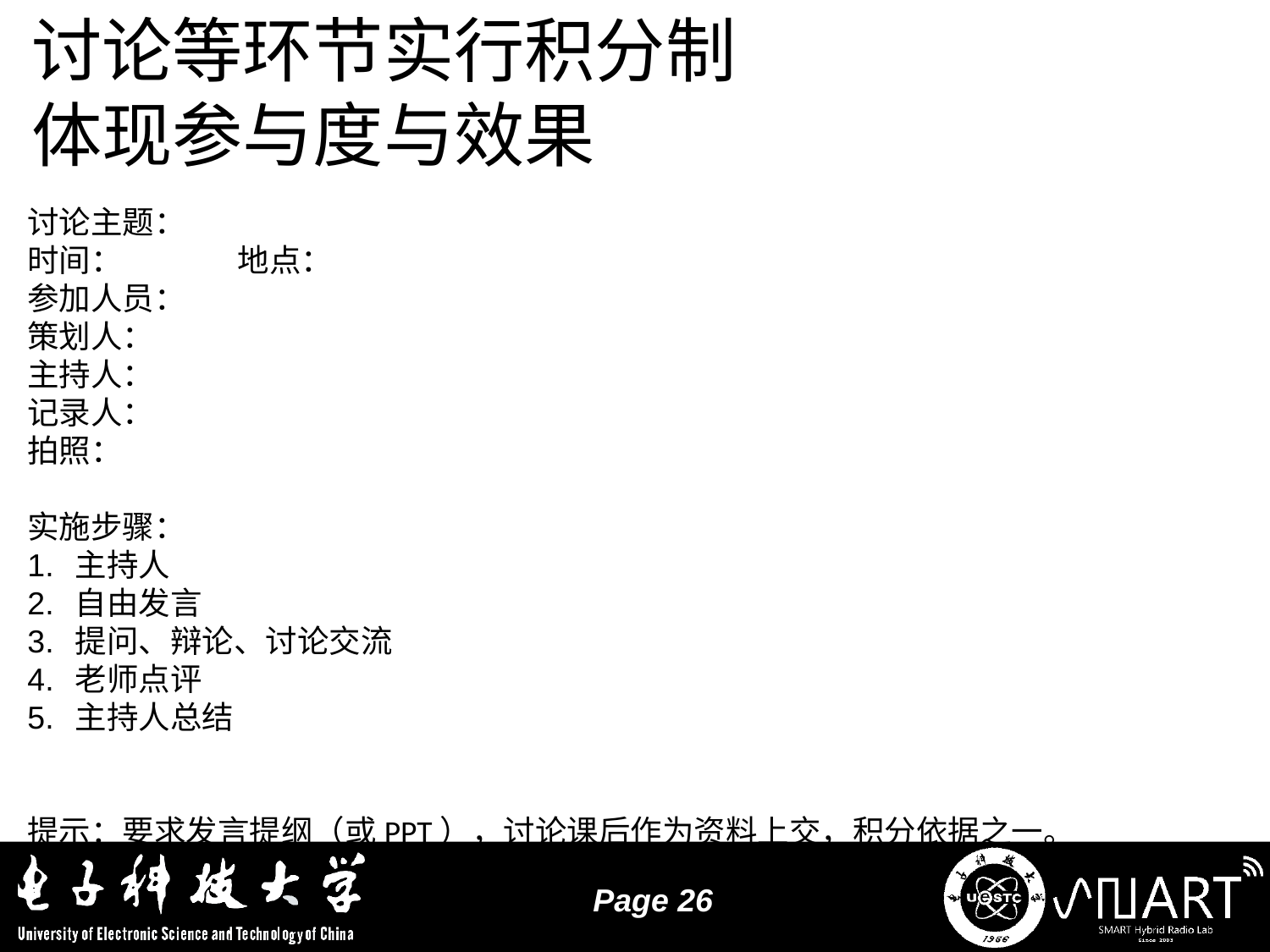

讨论等环节实行积分制
体现参与度与效果
讨论主题：
时间：                地点：
参加人员：
策划人：
主持人：
记录人：
拍照：

实施步骤：
主持人
自由发言
提问、辩论、讨论交流
老师点评
主持人总结

提示：要求发言提纲（或PPT），讨论课后作为资料上交，积分依据之一。